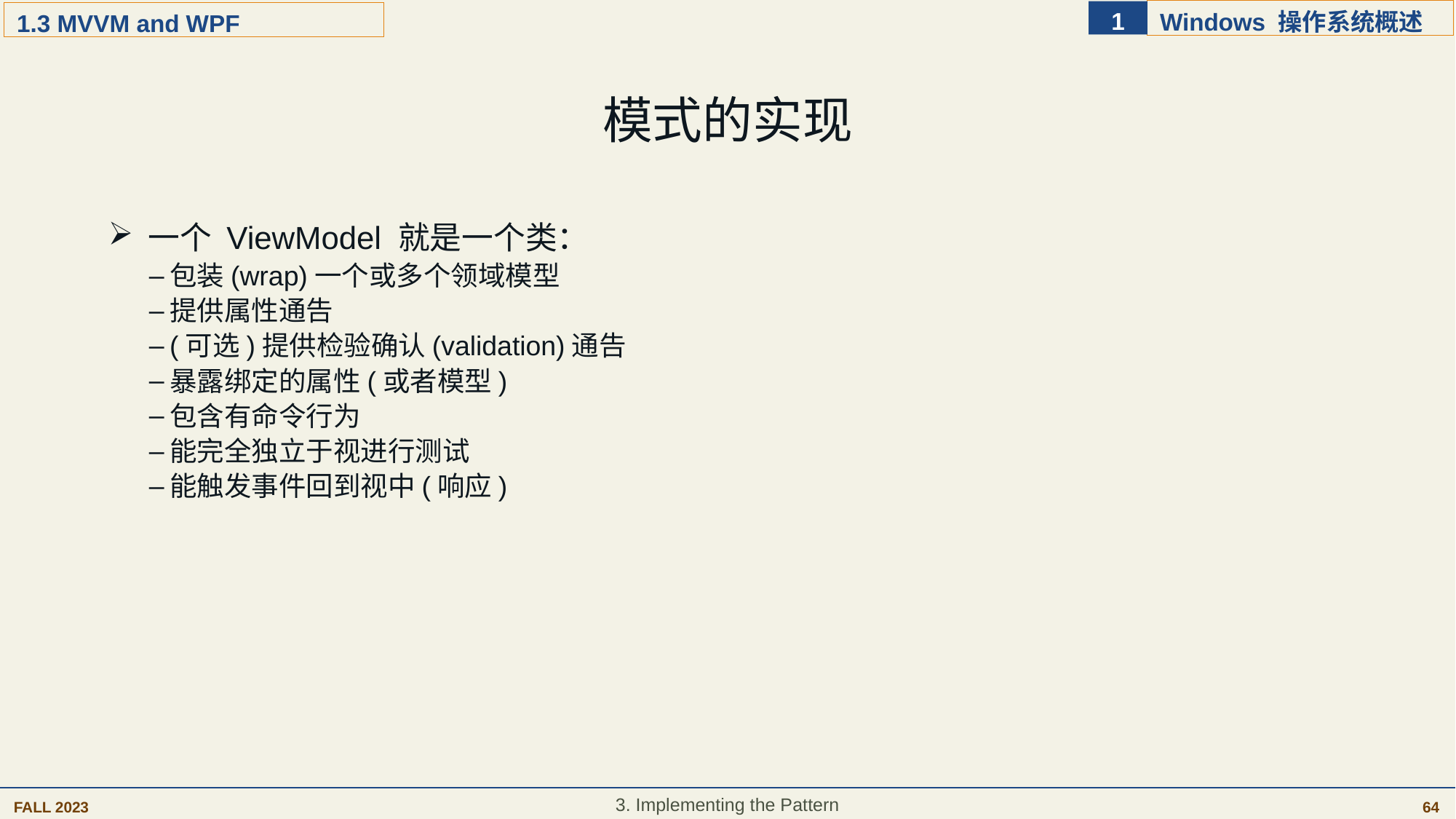

模式的实现
 一个 ViewModel 就是一个类：
包装(wrap)一个或多个领域模型
提供属性通告
(可选)提供检验确认(validation)通告
暴露绑定的属性(或者模型)
包含有命令行为
能完全独立于视进行测试
能触发事件回到视中(响应)
3. Implementing the Pattern